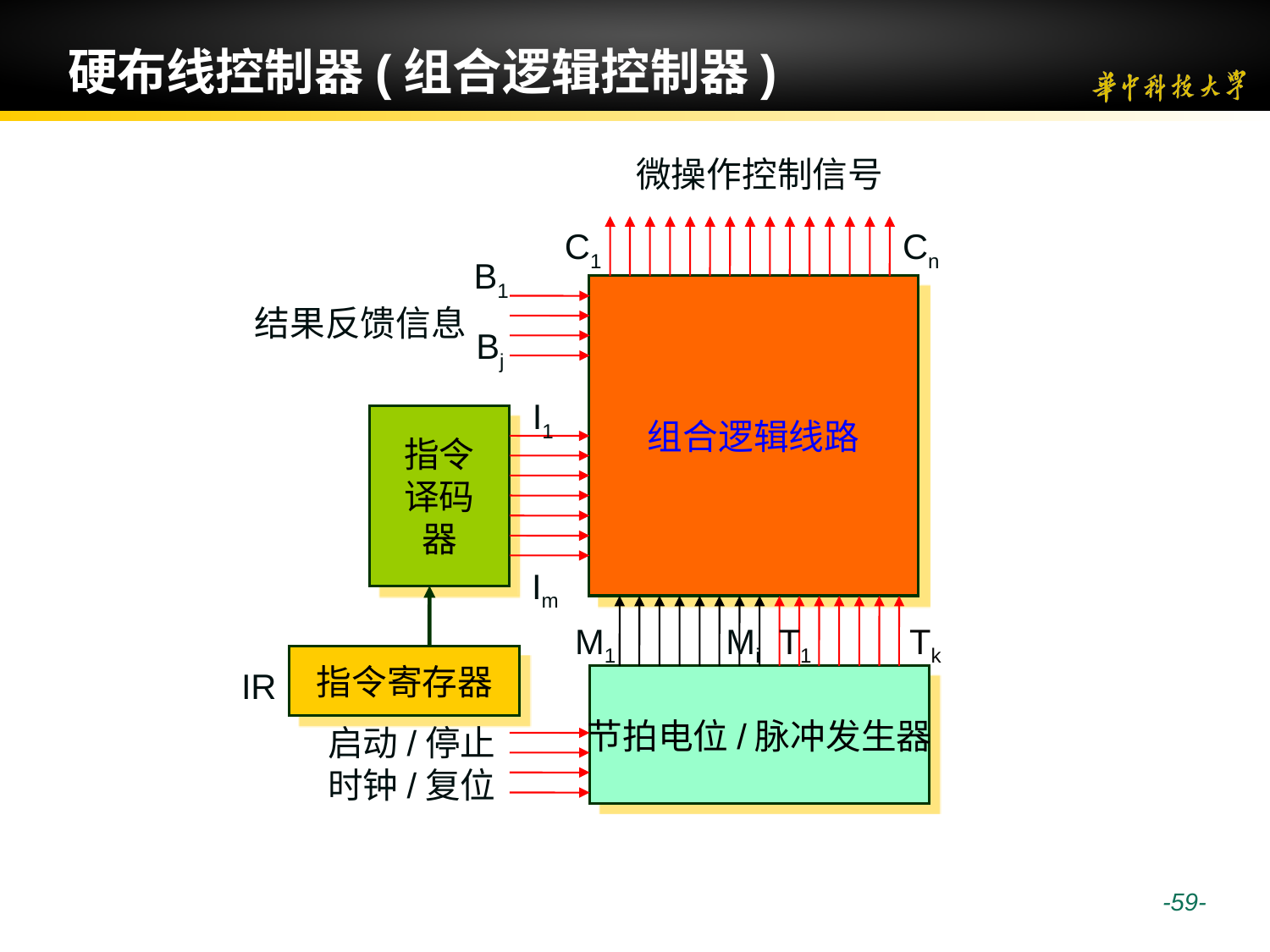

# 硬布线控制器(组合逻辑控制器)
微操作控制信号

C1
Cn
B1
Bj
组合逻辑线路
结果反馈信息

I1
Im
指令
译码
器

M1
Mi
T1
Tk
指令寄存器
IR
节拍电位/脉冲发生器
启动/停止
时钟/复位

 -59-